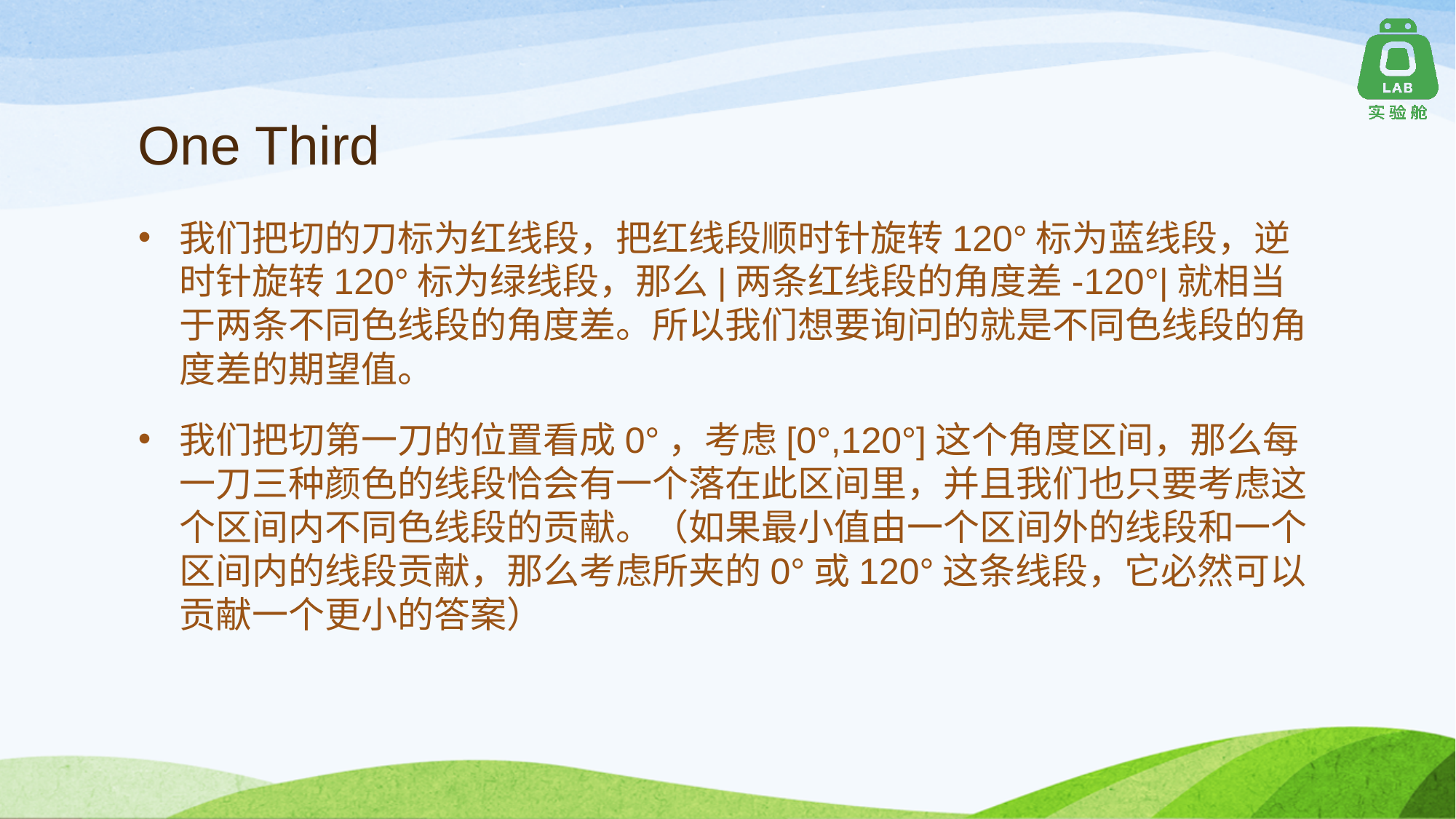

# One Third
我们把切的刀标为红线段，把红线段顺时针旋转120°标为蓝线段，逆时针旋转120°标为绿线段，那么|两条红线段的角度差-120°|就相当于两条不同色线段的角度差。所以我们想要询问的就是不同色线段的角度差的期望值。
我们把切第一刀的位置看成0°，考虑[0°,120°]这个角度区间，那么每一刀三种颜色的线段恰会有一个落在此区间里，并且我们也只要考虑这个区间内不同色线段的贡献。（如果最小值由一个区间外的线段和一个区间内的线段贡献，那么考虑所夹的0°或120°这条线段，它必然可以贡献一个更小的答案）